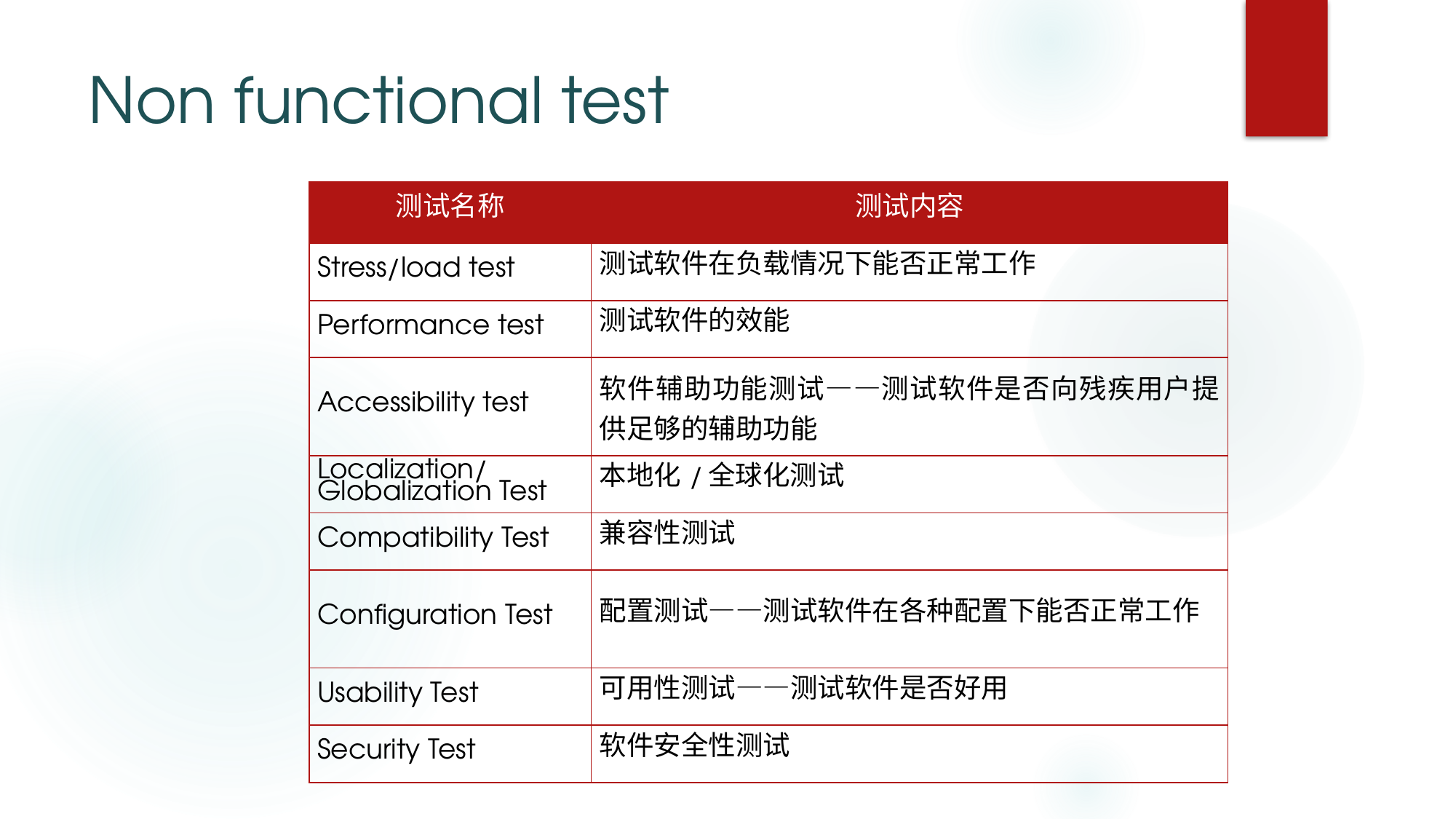

# Non functional test
| 测试名称 | 测试内容 |
| --- | --- |
| Stress/load test | 测试软件在负载情况下能否正常工作 |
| Performance test | 测试软件的效能 |
| Accessibility test | 软件辅助功能测试——测试软件是否向残疾用户提供足够的辅助功能 |
| Localization/Globalization Test | 本地化/全球化测试 |
| Compatibility Test | 兼容性测试 |
| Configuration Test | 配置测试——测试软件在各种配置下能否正常工作 |
| Usability Test | 可用性测试——测试软件是否好用 |
| Security Test | 软件安全性测试 |